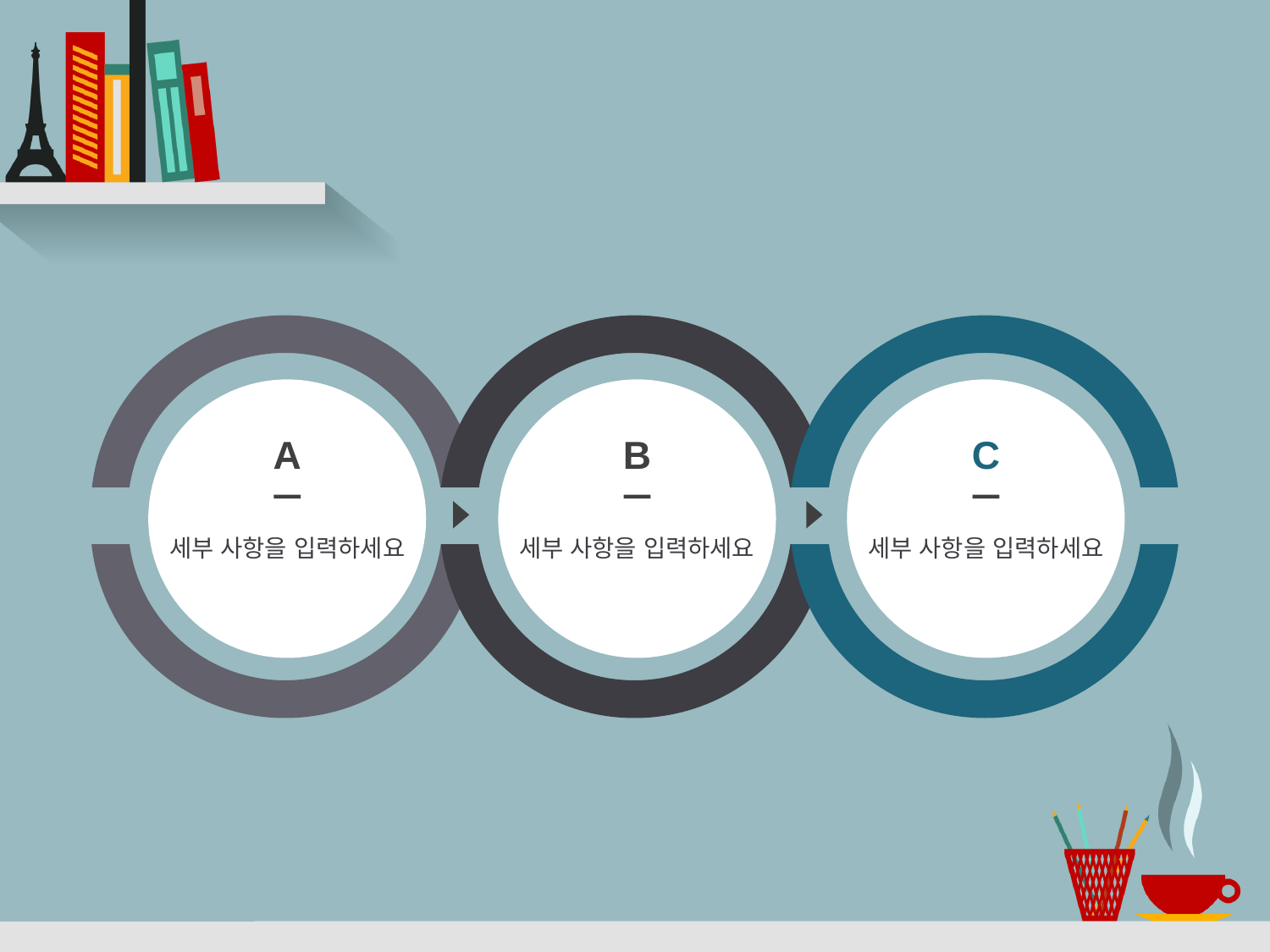

#

A
B
C

세부 사항을 입력하세요
세부 사항을 입력하세요
세부 사항을 입력하세요